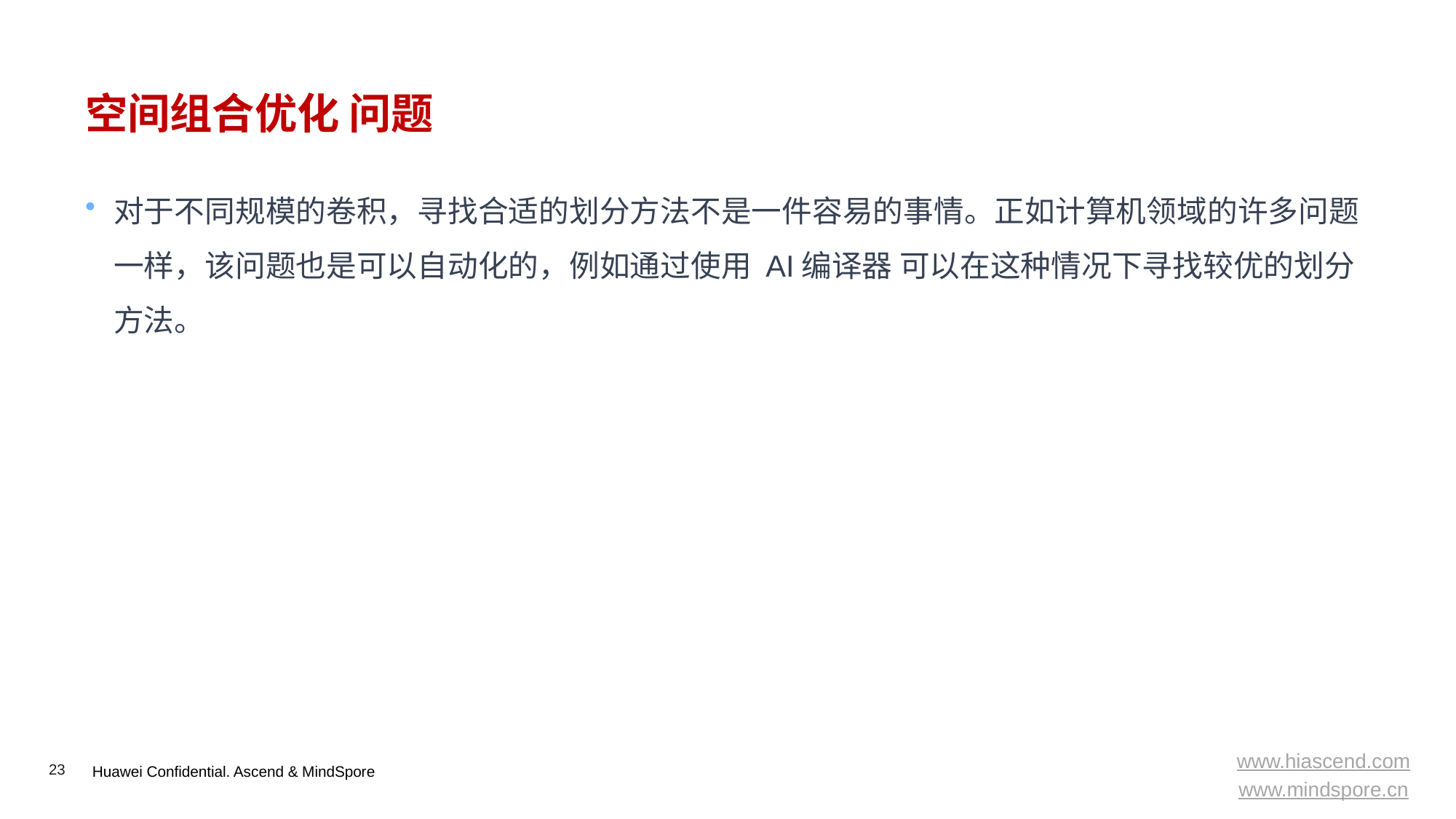

# 空间组合优化 问题
对于不同规模的卷积，寻找合适的划分方法不是一件容易的事情。正如计算机领域的许多问题一样，该问题也是可以自动化的，例如通过使用 AI编译器 可以在这种情况下寻找较优的划分方法。